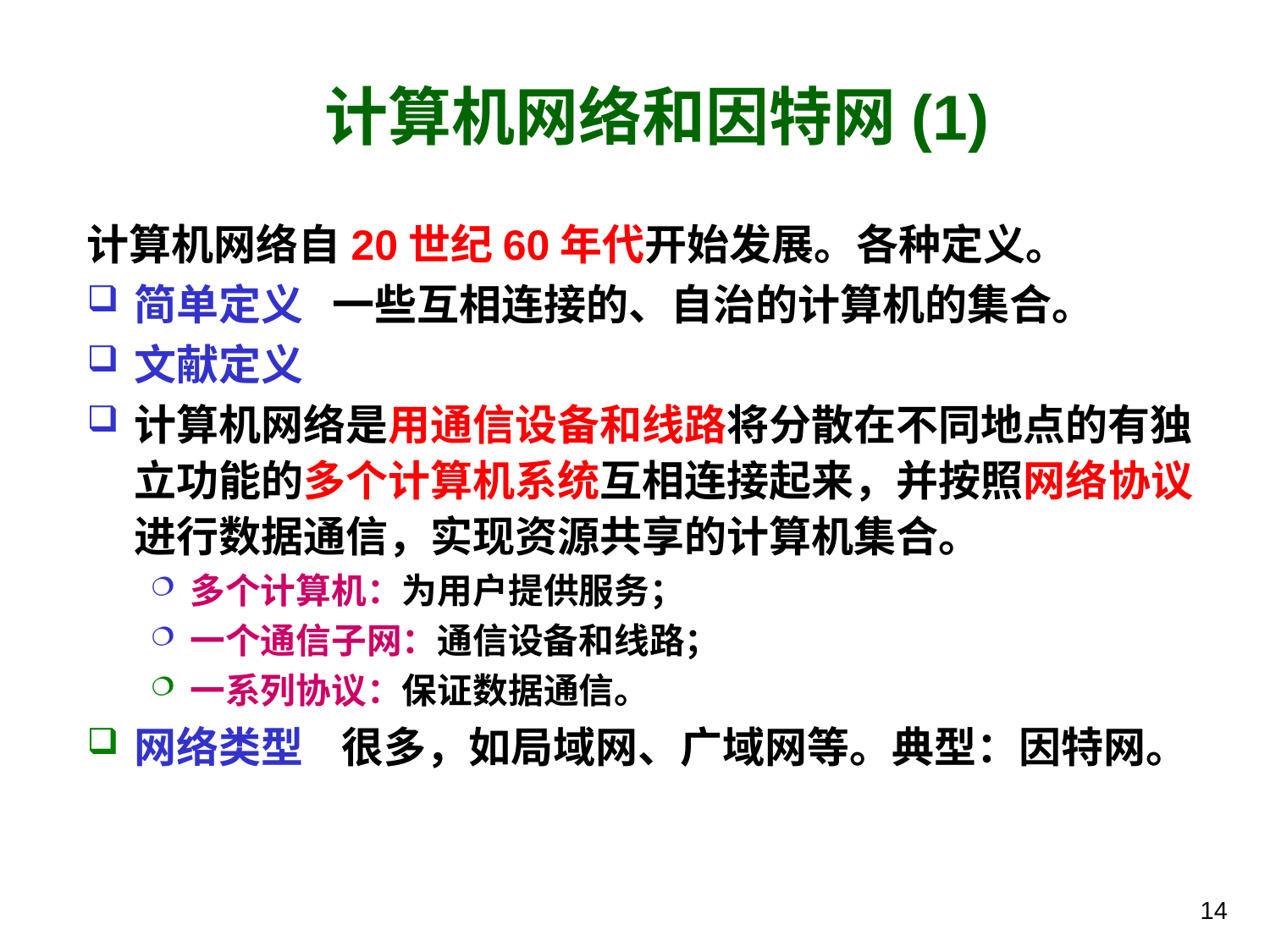

# 计算机网络和因特网(1)
计算机网络自20世纪60年代开始发展。各种定义。
简单定义   一些互相连接的、自治的计算机的集合。
文献定义
计算机网络是用通信设备和线路将分散在不同地点的有独立功能的多个计算机系统互相连接起来，并按照网络协议进行数据通信，实现资源共享的计算机集合。
多个计算机：为用户提供服务；
一个通信子网：通信设备和线路；
一系列协议：保证数据通信。
网络类型    很多，如局域网、广域网等。典型：因特网。

14